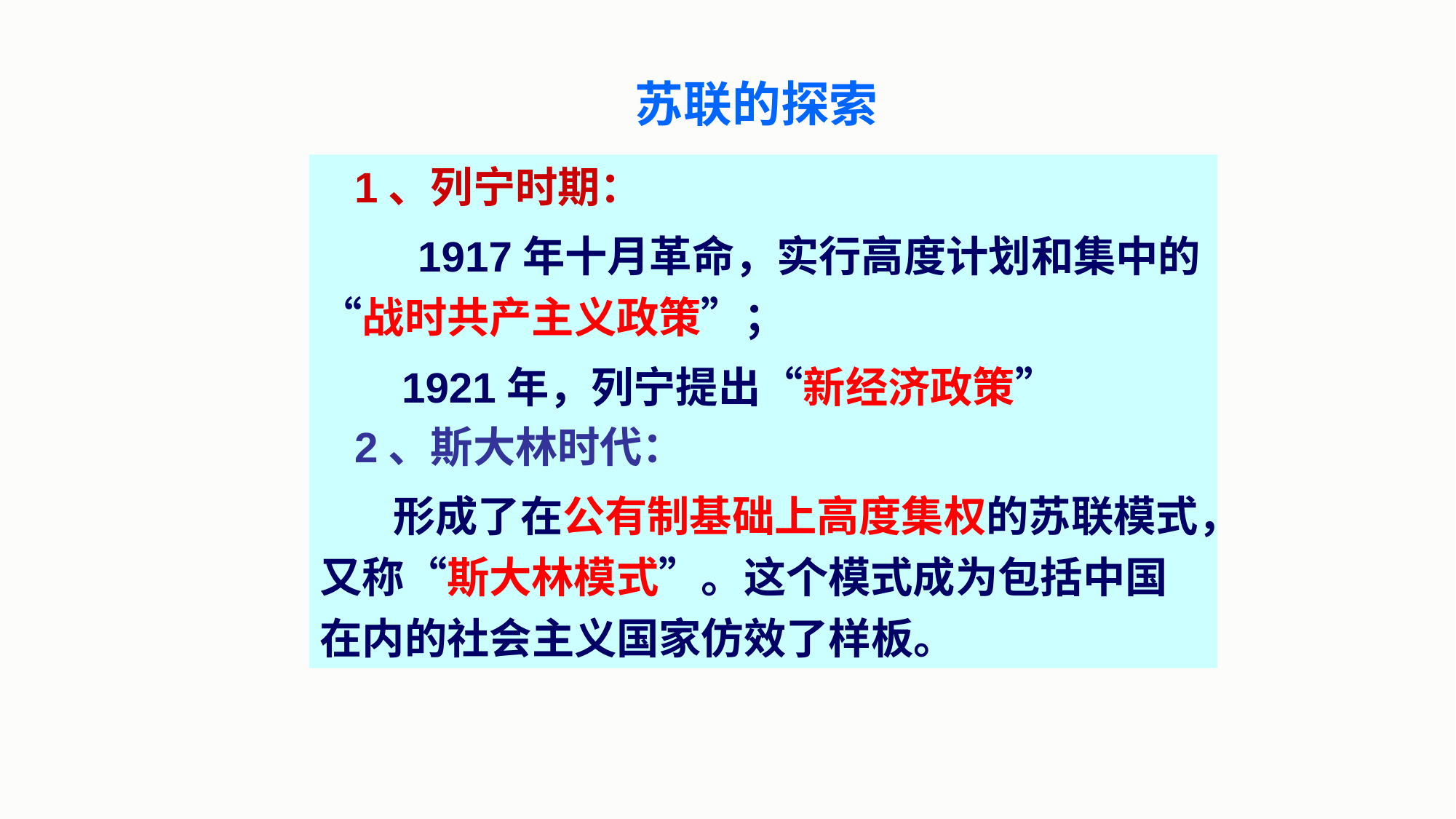

苏联的探索

1、列宁时期：
      1917年十月革命，实行高度计划和集中的“战时共产主义政策”；
    1921年，列宁提出“新经济政策”
2、斯大林时代：
   形成了在公有制基础上高度集权的苏联模式，又称“斯大林模式”。这个模式成为包括中国在内的社会主义国家仿效了样板。